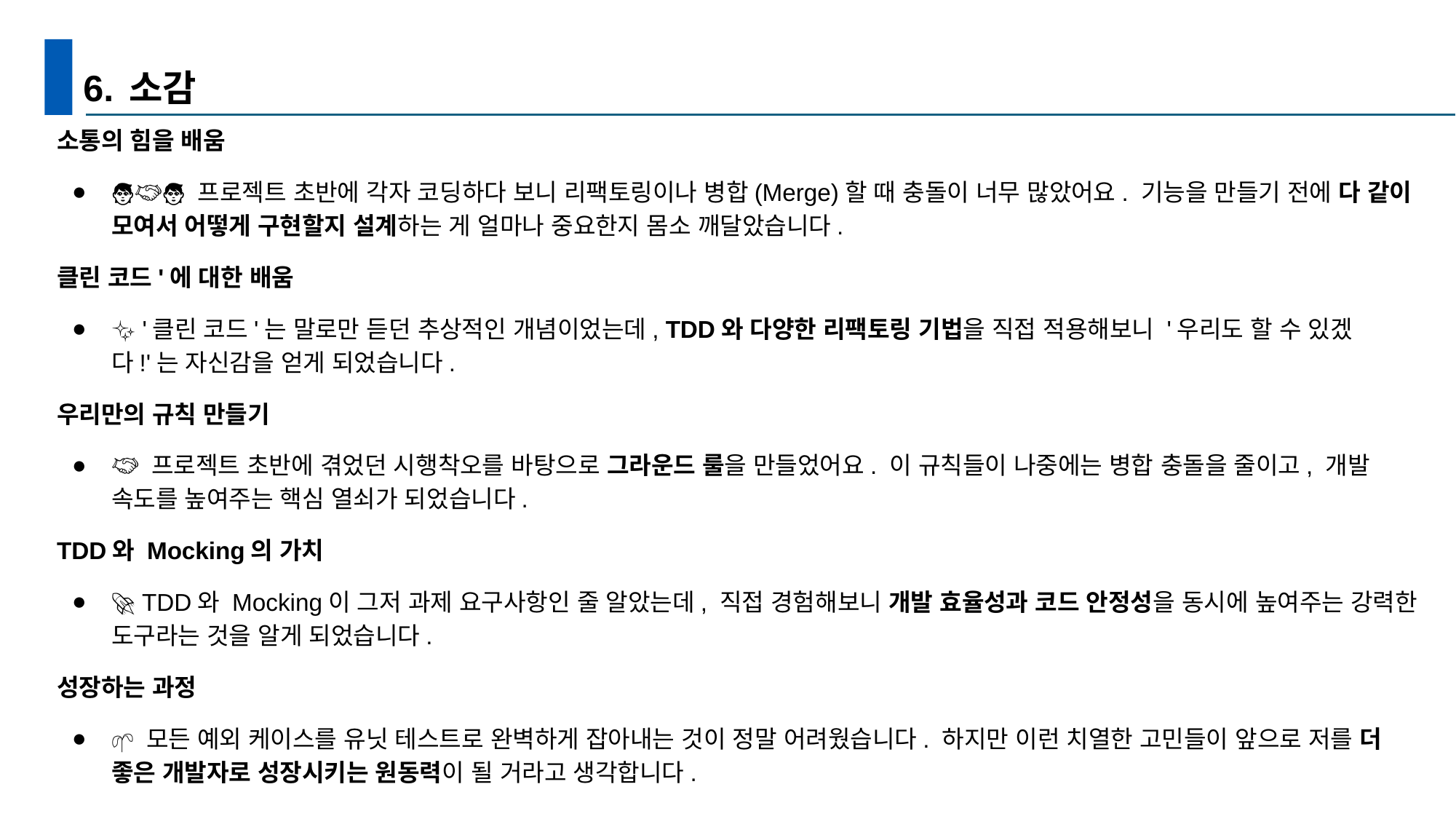

# 6. 소감
소통의 힘을 배움
🧑‍🤝‍🧑 프로젝트 초반에 각자 코딩하다 보니 리팩토링이나 병합(Merge)할 때 충돌이 너무 많았어요. 기능을 만들기 전에 다 같이 모여서 어떻게 구현할지 설계하는 게 얼마나 중요한지 몸소 깨달았습니다.
클린 코드'에 대한 배움
✨ '클린 코드'는 말로만 듣던 추상적인 개념이었는데, TDD와 다양한 리팩토링 기법을 직접 적용해보니 '우리도 할 수 있겠다!'는 자신감을 얻게 되었습니다.
우리만의 규칙 만들기
🤝 프로젝트 초반에 겪었던 시행착오를 바탕으로 그라운드 룰을 만들었어요. 이 규칙들이 나중에는 병합 충돌을 줄이고, 개발 속도를 높여주는 핵심 열쇠가 되었습니다.
TDD와 Mocking의 가치
🚀 TDD와 Mocking이 그저 과제 요구사항인 줄 알았는데, 직접 경험해보니 개발 효율성과 코드 안정성을 동시에 높여주는 강력한 도구라는 것을 알게 되었습니다.
성장하는 과정
🌱 모든 예외 케이스를 유닛 테스트로 완벽하게 잡아내는 것이 정말 어려웠습니다. 하지만 이런 치열한 고민들이 앞으로 저를 더 좋은 개발자로 성장시키는 원동력이 될 거라고 생각합니다.